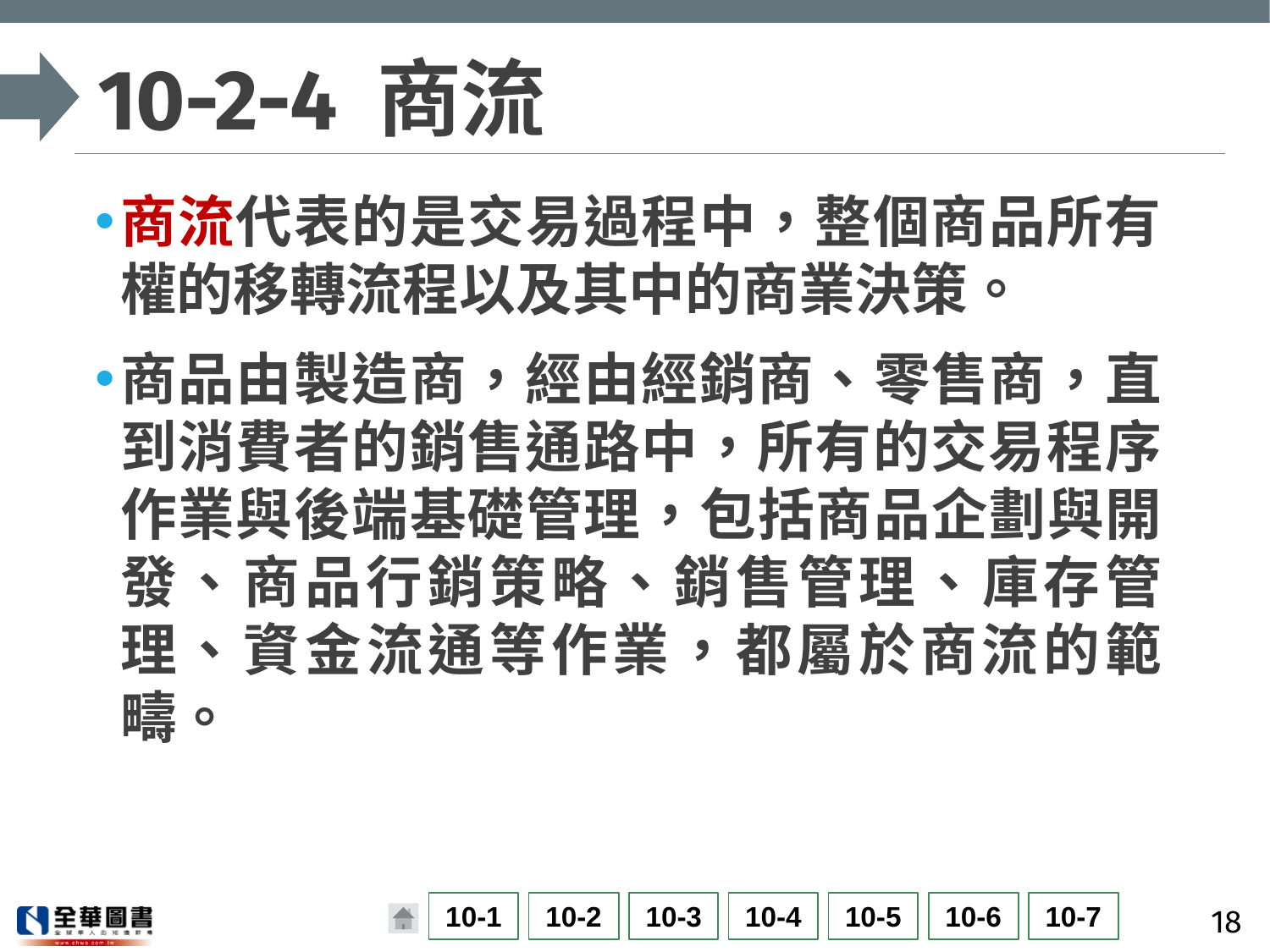

# 10-2-4 商流
商流代表的是交易過程中，整個商品所有權的移轉流程以及其中的商業決策。
商品由製造商，經由經銷商、零售商，直到消費者的銷售通路中，所有的交易程序作業與後端基礎管理，包括商品企劃與開發、商品行銷策略、銷售管理、庫存管理、資金流通等作業，都屬於商流的範疇。
18